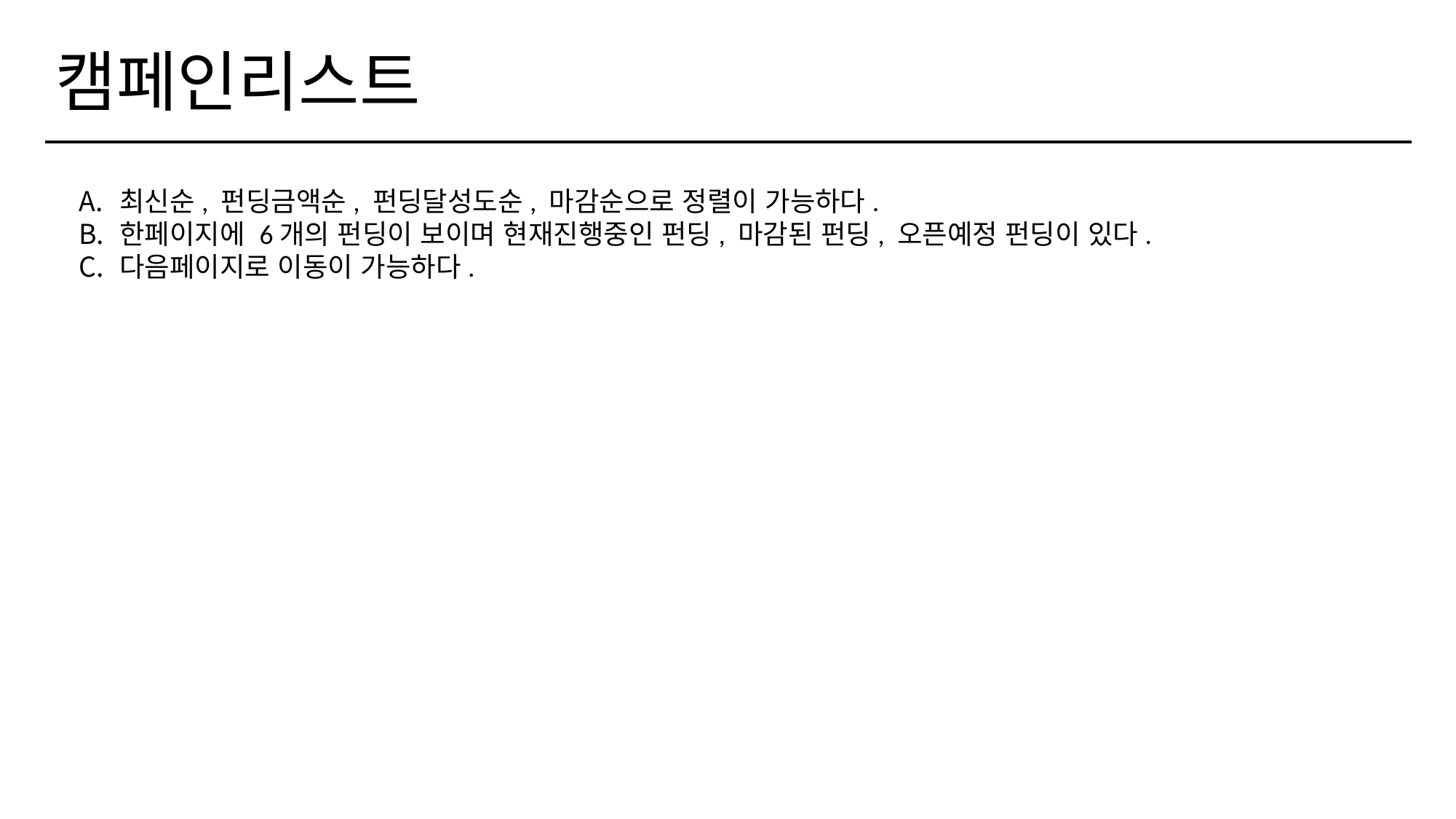

캠페인리스트
최신순, 펀딩금액순, 펀딩달성도순, 마감순으로 정렬이 가능하다.
한페이지에 6개의 펀딩이 보이며 현재진행중인 펀딩, 마감된 펀딩, 오픈예정 펀딩이 있다.
다음페이지로 이동이 가능하다.